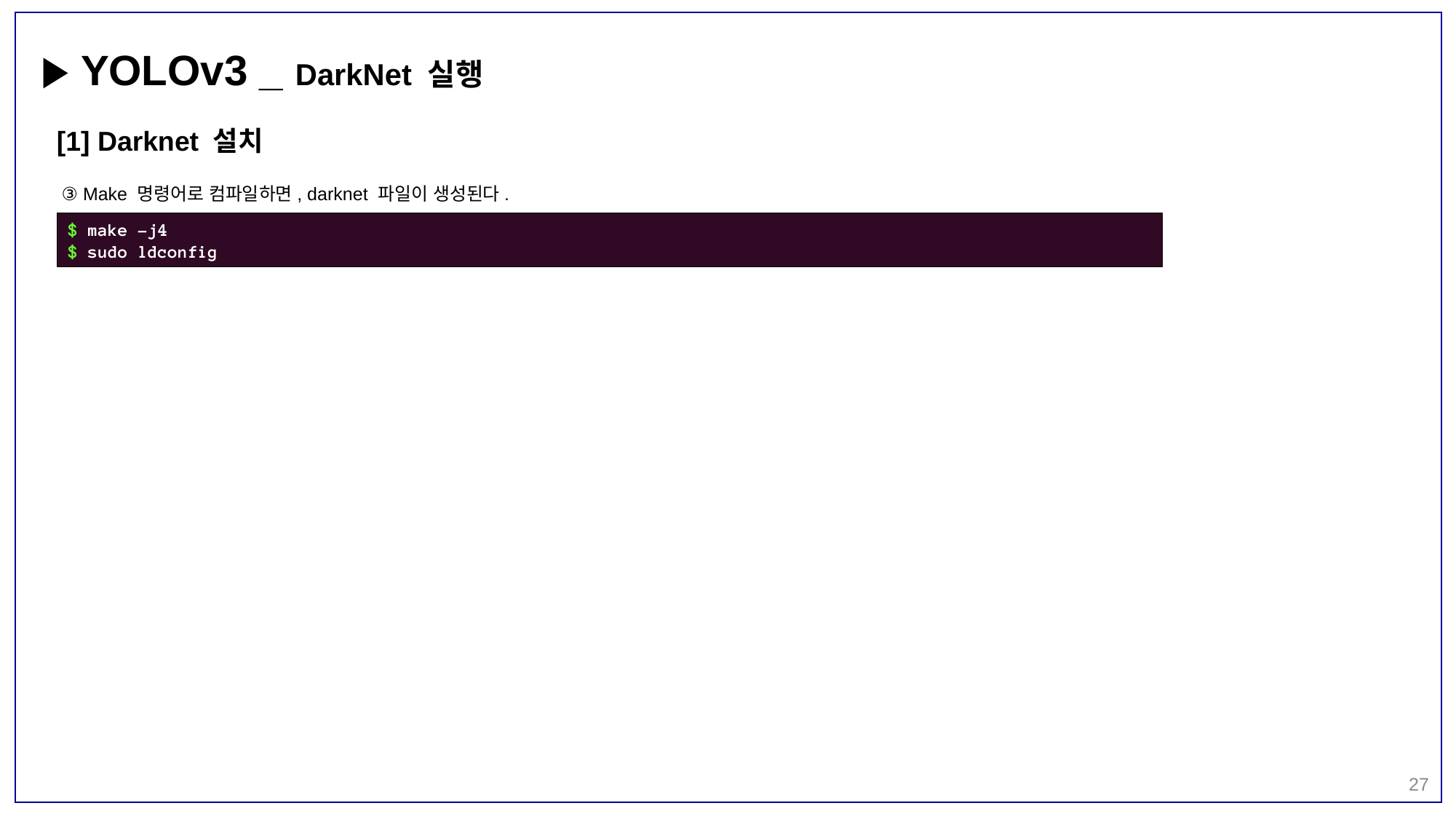

▶ YOLOv3 _ DarkNet 실행
 [1] Darknet 설치
③ Make 명령어로 컴파일하면, darknet 파일이 생성된다.
$ make –j4
$ sudo ldconfig
27